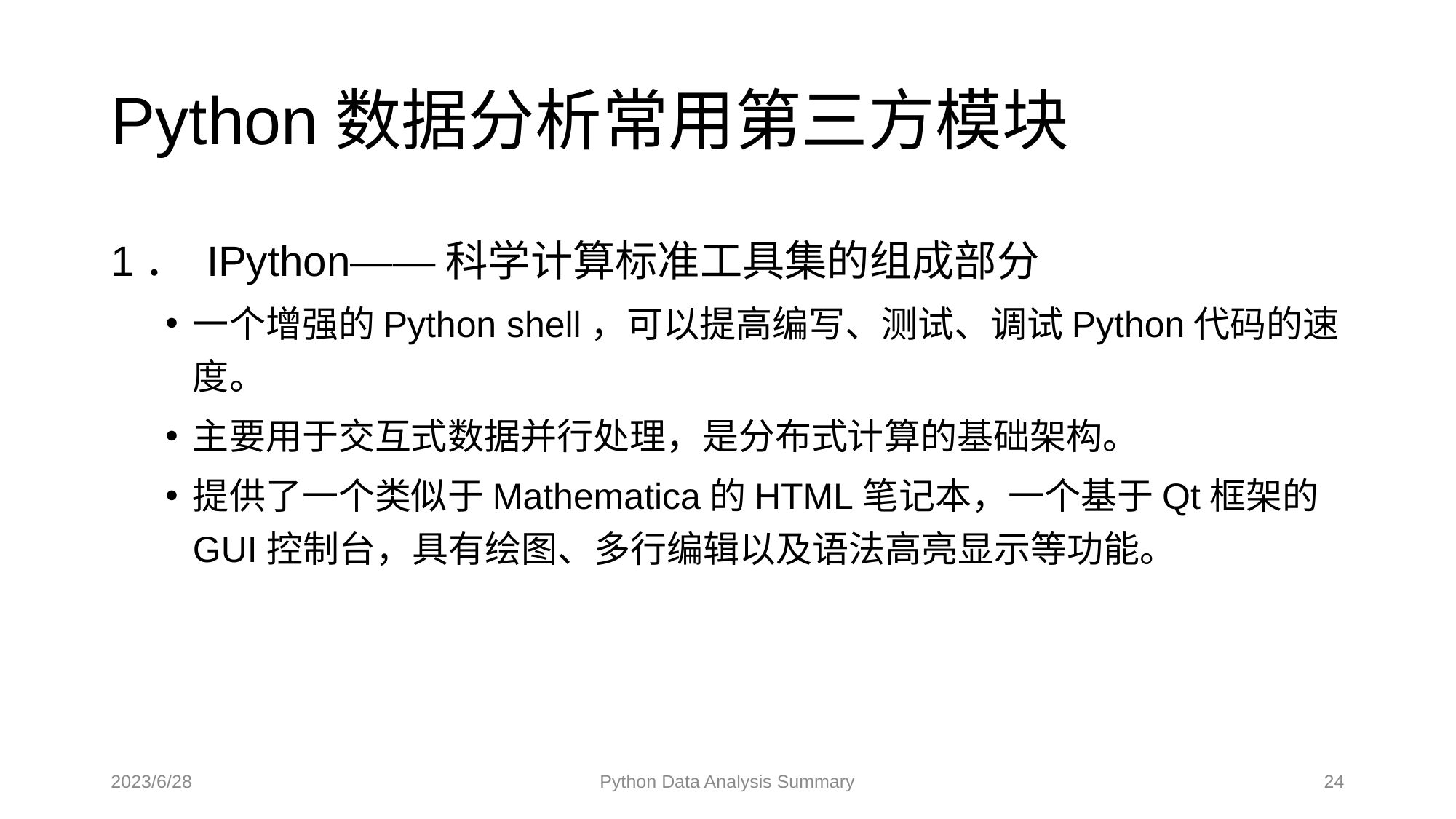

# Python数据分析常用第三方模块
1． IPython——科学计算标准工具集的组成部分
一个增强的Python shell，可以提高编写、测试、调试Python代码的速度。
主要用于交互式数据并行处理，是分布式计算的基础架构。
提供了一个类似于Mathematica的HTML笔记本，一个基于Qt框架的GUI控制台，具有绘图、多行编辑以及语法高亮显示等功能。
2023/6/28
Python Data Analysis Summary
24